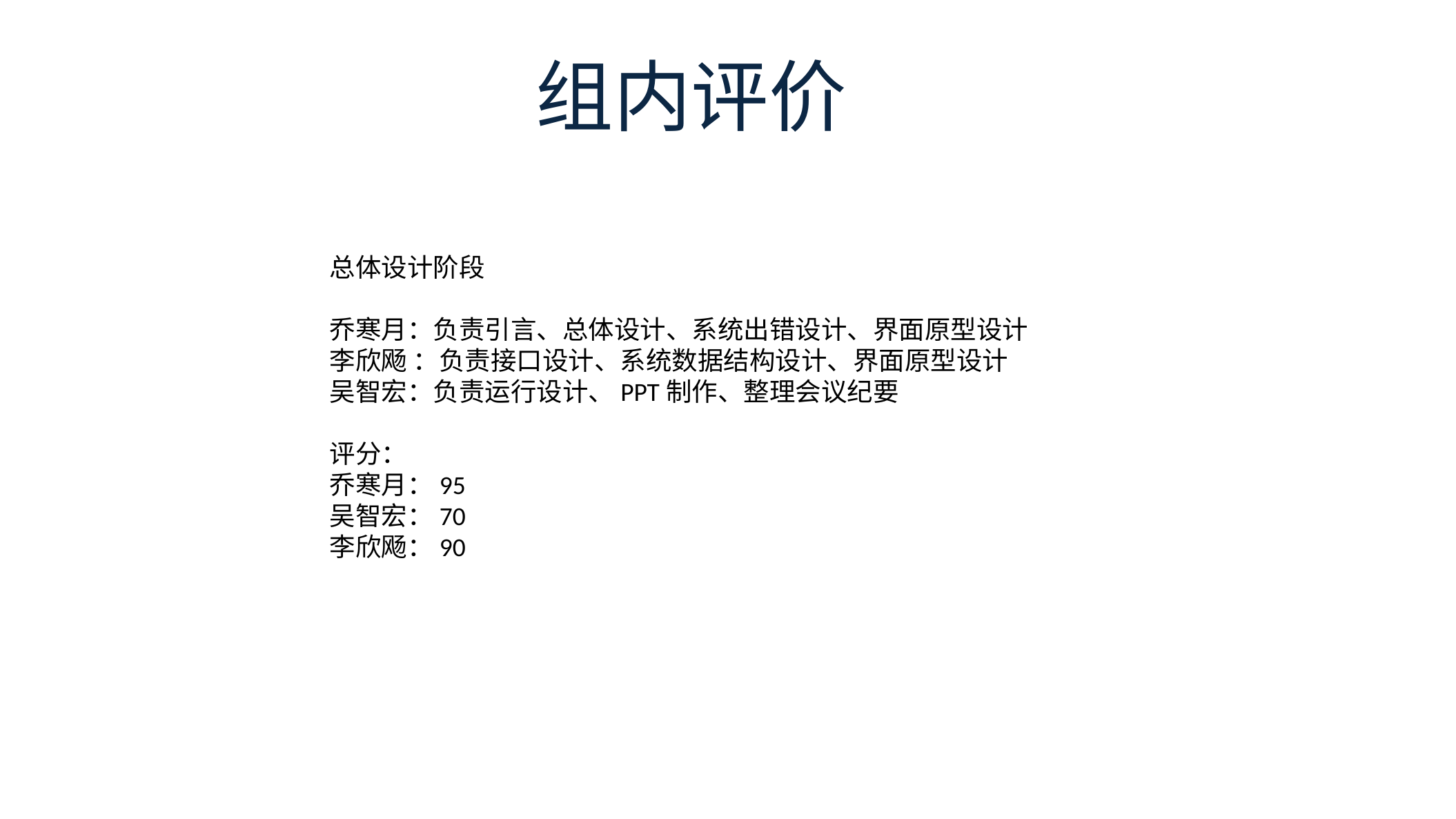

组内评价
总体设计阶段

乔寒月：负责引言、总体设计、系统出错设计、界面原型设计
李欣飏 ：负责接口设计、系统数据结构设计、界面原型设计
吴智宏：负责运行设计、PPT制作、整理会议纪要

评分：
乔寒月：95
吴智宏：70
李欣飏：90